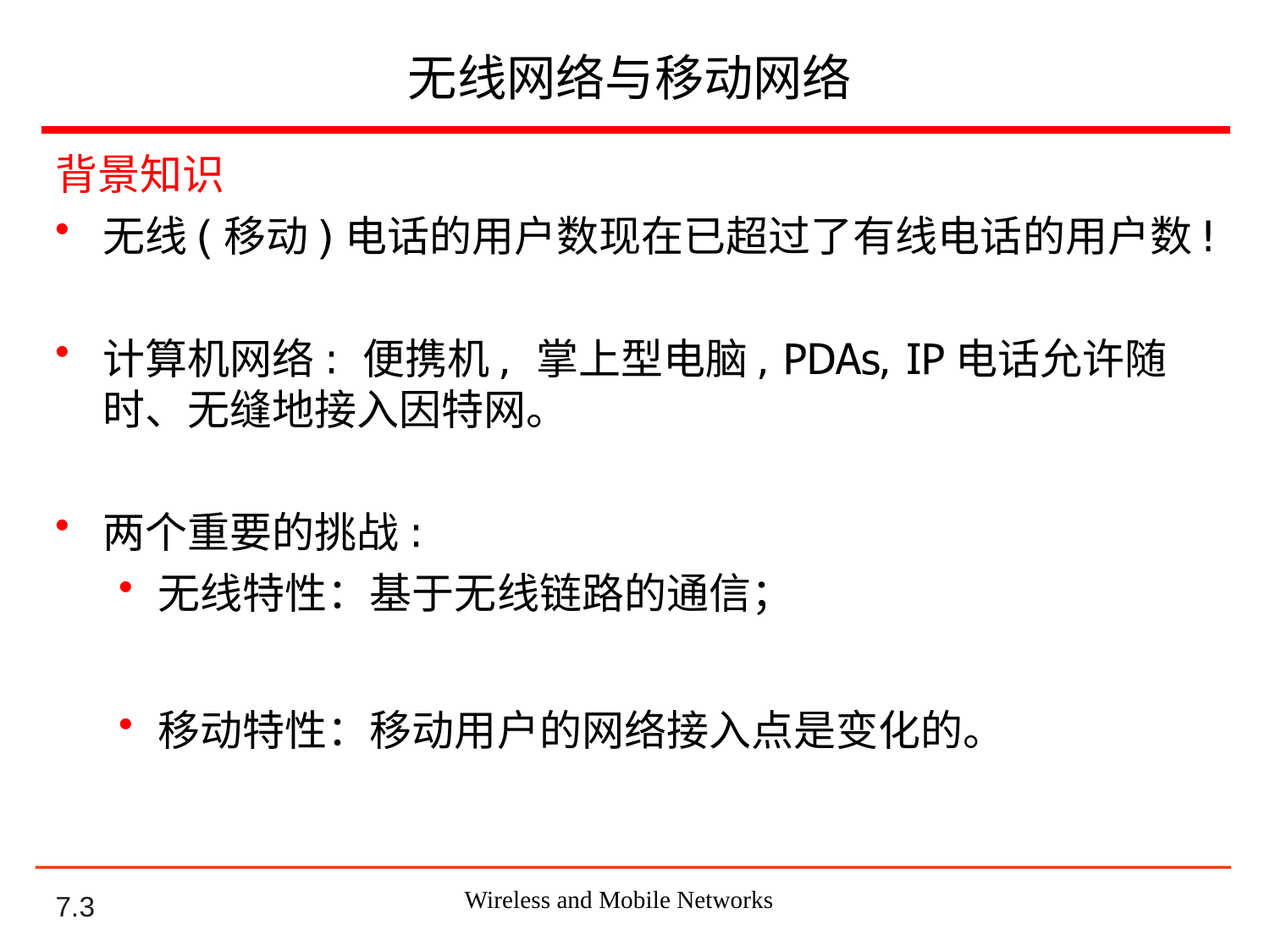

# 无线网络与移动网络
背景知识
无线(移动)电话的用户数现在已超过了有线电话的用户数!

计算机网络: 便携机, 掌上型电脑, PDAs, IP电话允许随时、无缝地接入因特网。

两个重要的挑战:
无线特性：基于无线链路的通信；

移动特性：移动用户的网络接入点是变化的。